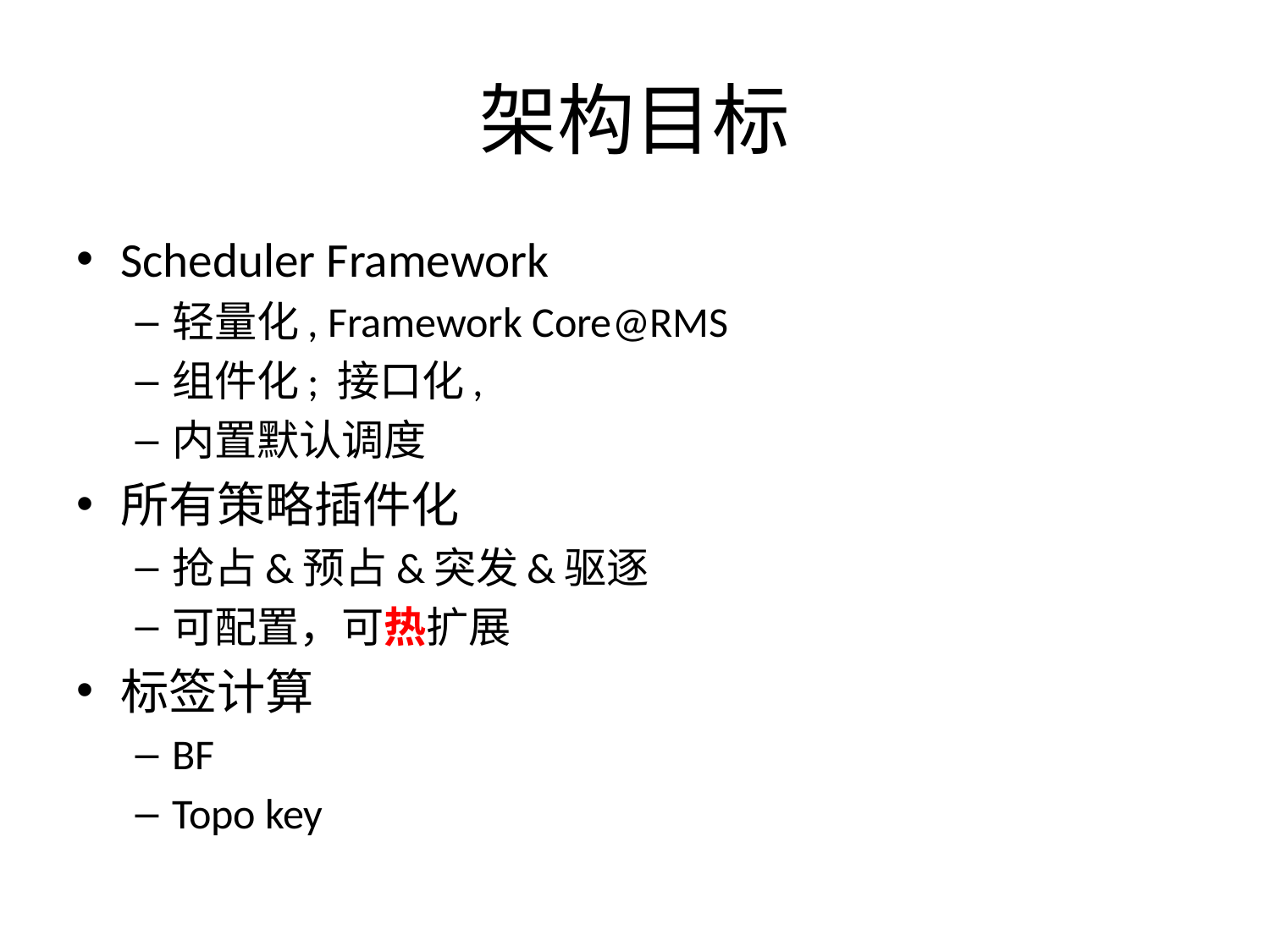

# 架构目标
Scheduler Framework
轻量化, Framework Core@RMS
组件化; 接口化,
内置默认调度
所有策略插件化
抢占&预占&突发&驱逐
可配置，可热扩展
标签计算
BF
Topo key